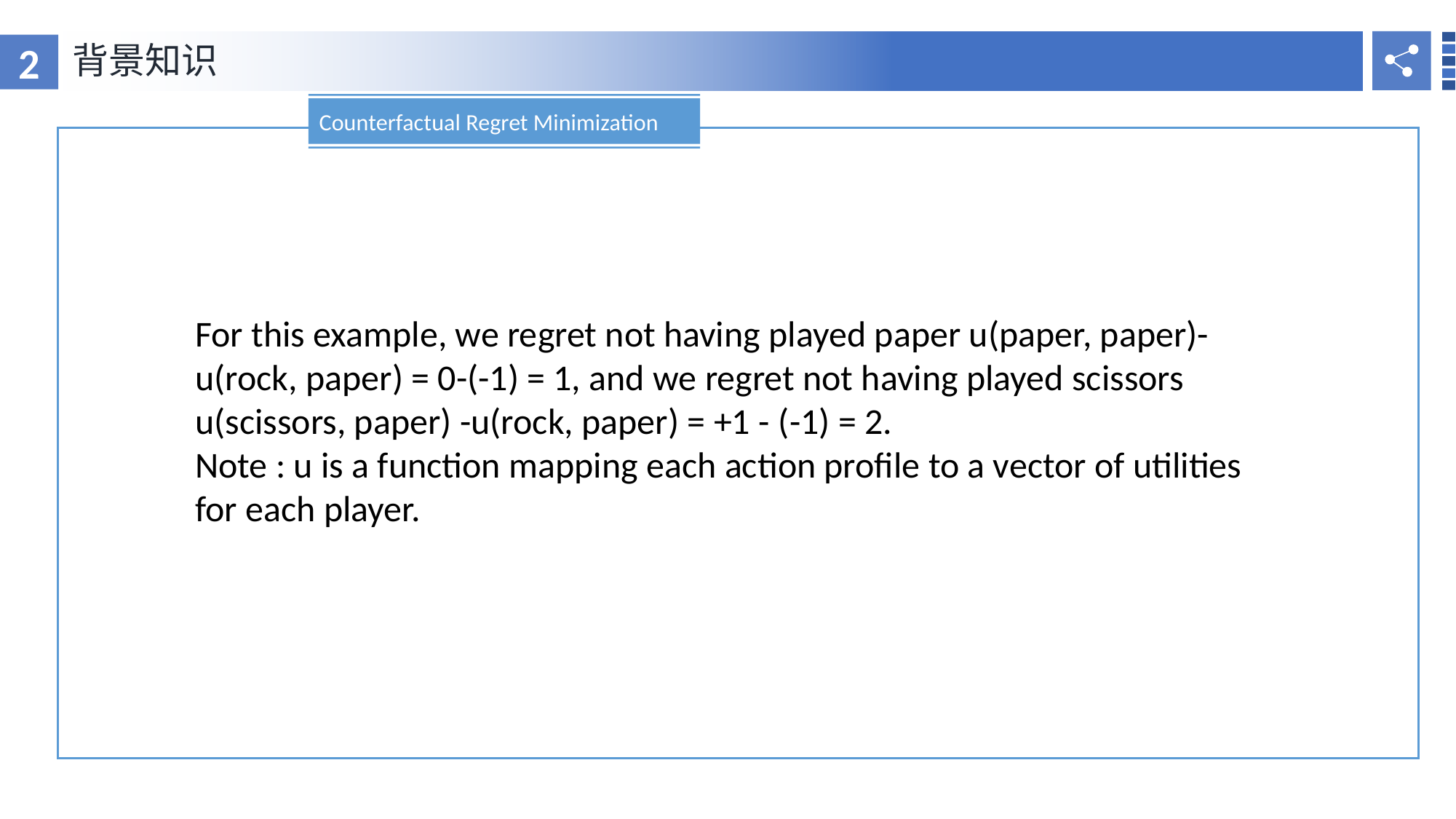

2

背景知识
RESEARCH BACKGROUND
Counterfactual Regret Minimization

For this example, we regret not having played paper u(paper, paper)-u(rock, paper) = 0-(-1) = 1, and we regret not having played scissors u(scissors, paper) -u(rock, paper) = +1 - (-1) = 2.
Note : u is a function mapping each action profile to a vector of utilities for each player.